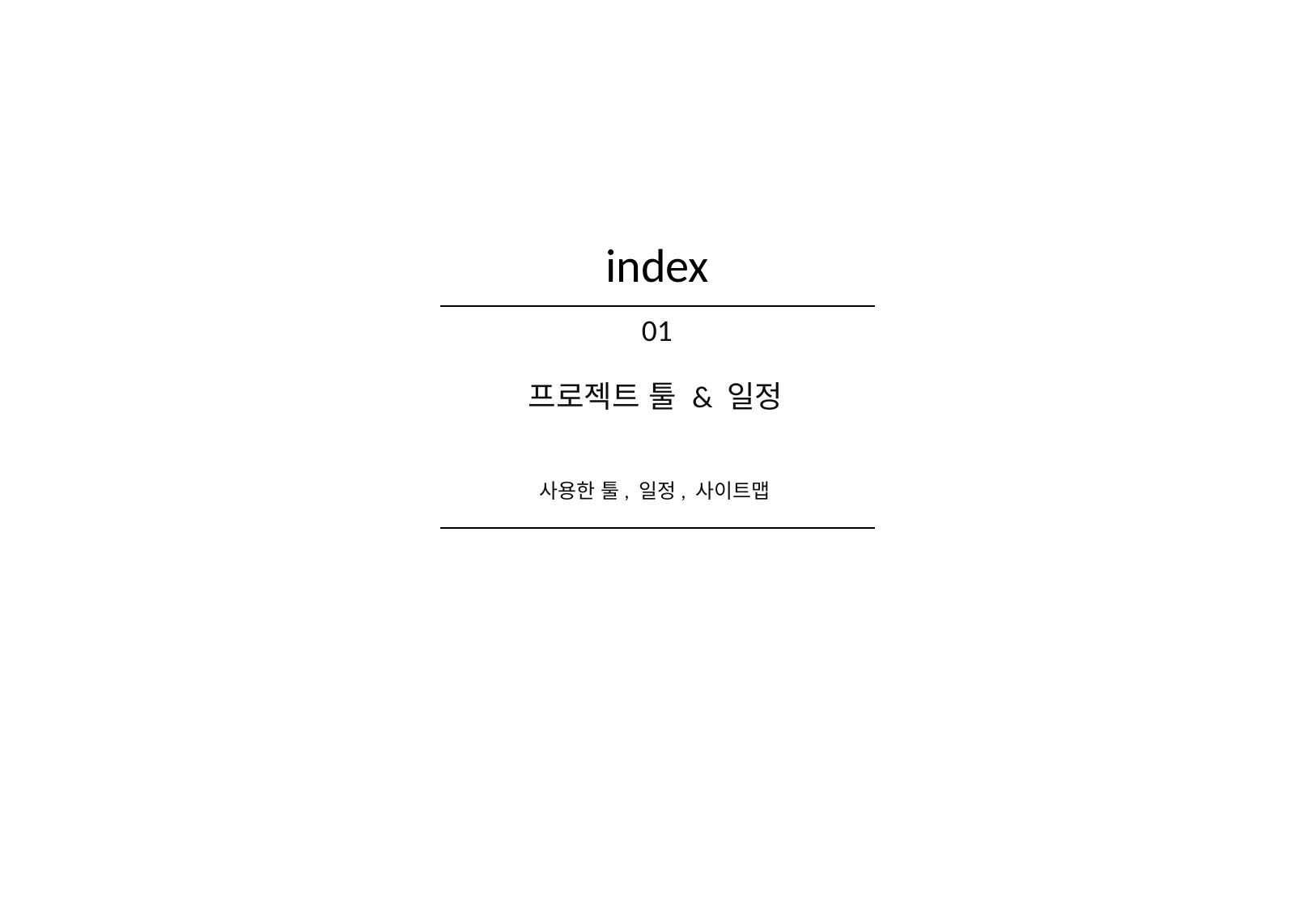

index
01
프로젝트 툴 & 일정
사용한 툴, 일정, 사이트맵